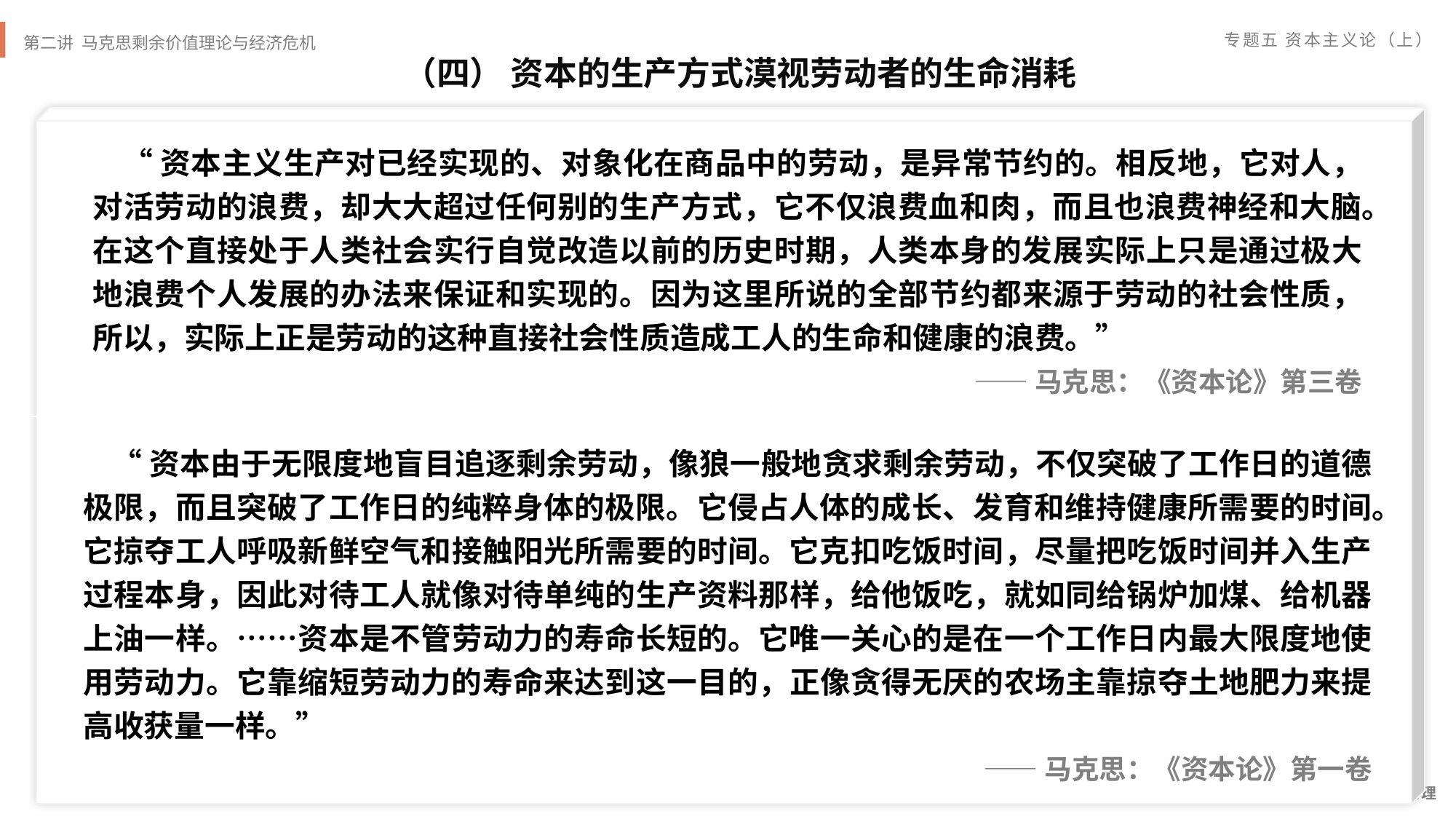

（四） 资本的生产方式漠视劳动者的生命消耗

    “资本主义生产对已经实现的、对象化在商品中的劳动，是异常节约的。相反地，它对人，对活劳动的浪费，却大大超过任何别的生产方式，它不仅浪费血和肉，而且也浪费神经和大脑。在这个直接处于人类社会实行自觉改造以前的历史时期，人类本身的发展实际上只是通过极大地浪费个人发展的办法来保证和实现的。因为这里所说的全部节约都来源于劳动的社会性质，所以，实际上正是劳动的这种直接社会性质造成工人的生命和健康的浪费。”
——马克思：《资本论》第三卷
    “资本由于无限度地盲目追逐剩余劳动，像狼一般地贪求剩余劳动，不仅突破了工作日的道德极限，而且突破了工作日的纯粹身体的极限。它侵占人体的成长、发育和维持健康所需要的时间。它掠夺工人呼吸新鲜空气和接触阳光所需要的时间。它克扣吃饭时间，尽量把吃饭时间并入生产过程本身，因此对待工人就像对待单纯的生产资料那样，给他饭吃，就如同给锅炉加煤、给机器上油一样。……资本是不管劳动力的寿命长短的。它唯一关心的是在一个工作日内最大限度地使用劳动力。它靠缩短劳动力的寿命来达到这一目的，正像贪得无厌的农场主靠掠夺土地肥力来提高收获量一样。”
                                        ——马克思：《资本论》第一卷